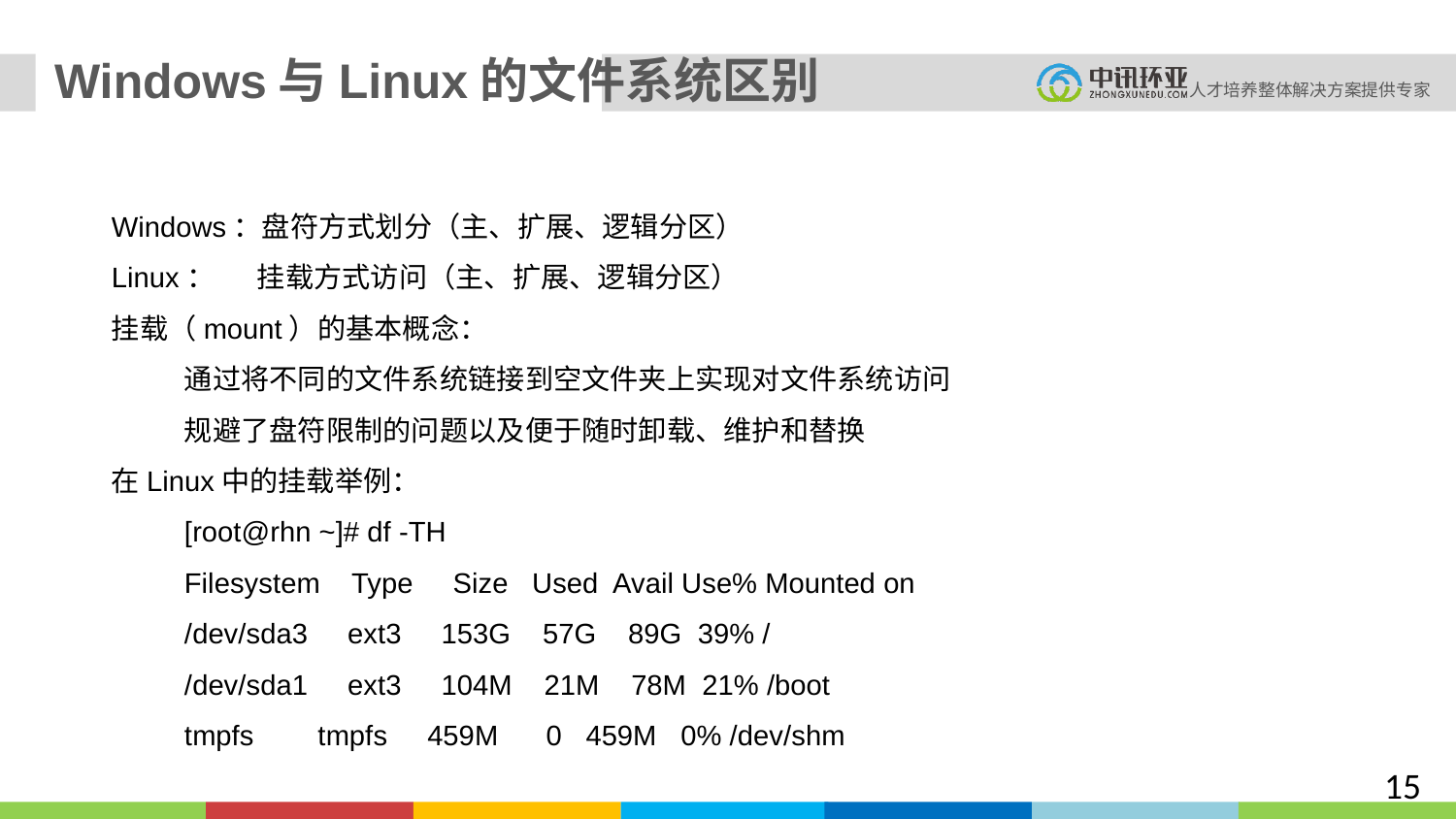

Windows与Linux的文件系统区别
Windows：盘符方式划分（主、扩展、逻辑分区）
Linux：	挂载方式访问（主、扩展、逻辑分区）
挂载（mount）的基本概念：
通过将不同的文件系统链接到空文件夹上实现对文件系统访问
规避了盘符限制的问题以及便于随时卸载、维护和替换
在Linux中的挂载举例：
[root@rhn ~]# df -TH
Filesystem    Type     Size   Used  Avail Use% Mounted on
/dev/sda3     ext3     153G    57G    89G  39% /
/dev/sda1     ext3     104M    21M    78M  21% /boot
tmpfs        tmpfs     459M      0   459M   0% /dev/shm
15